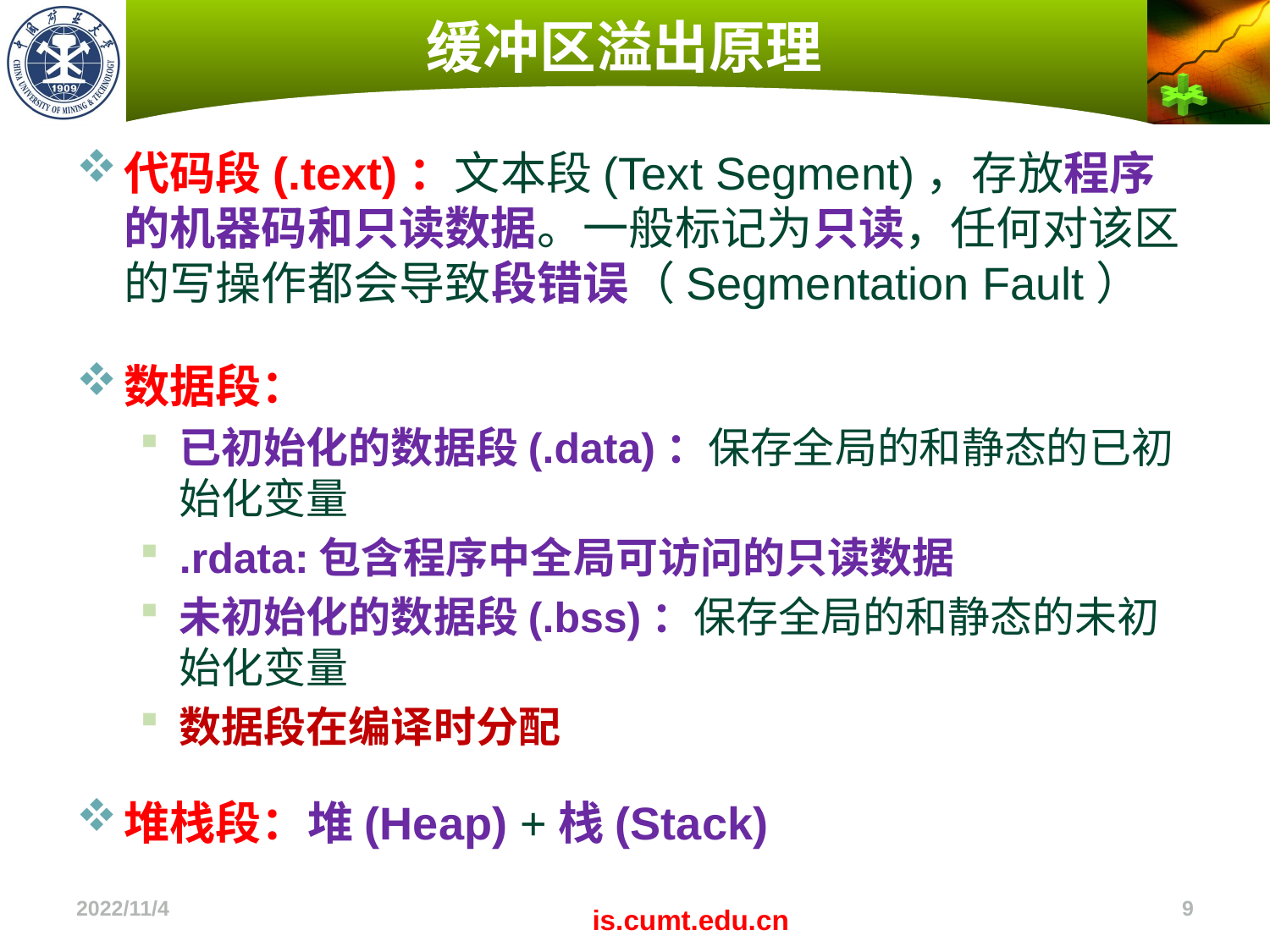

# 缓冲区溢出原理
代码段(.text)：文本段(Text Segment)，存放程序的机器码和只读数据。一般标记为只读，任何对该区的写操作都会导致段错误（Segmentation Fault）

数据段：
已初始化的数据段(.data)：保存全局的和静态的已初始化变量
.rdata:包含程序中全局可访问的只读数据
未初始化的数据段(.bss)：保存全局的和静态的未初始化变量
数据段在编译时分配

堆栈段：堆(Heap) +栈(Stack)
2022/11/4
9
is.cumt.edu.cn